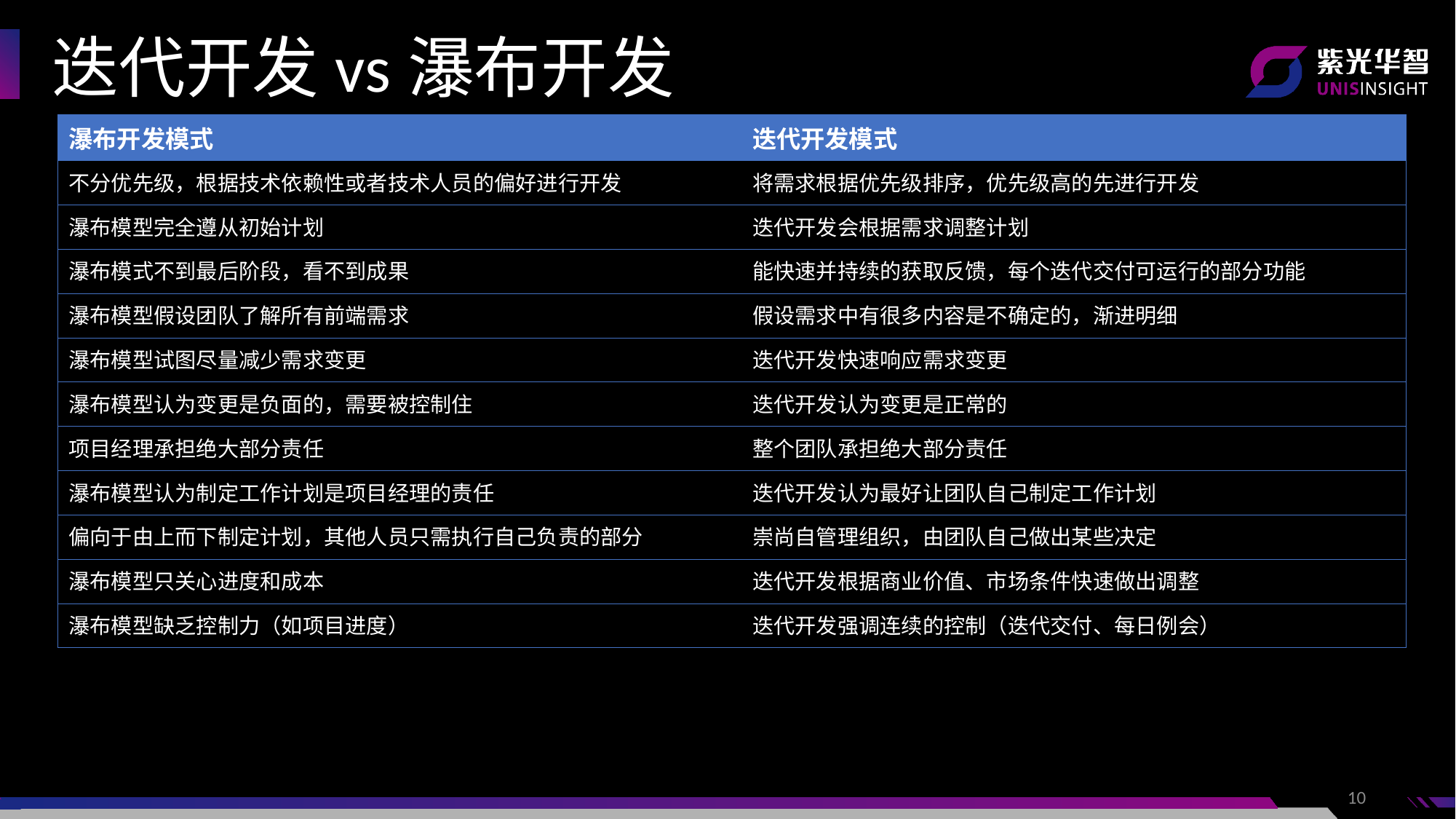

迭代开发vs瀑布开发
| 瀑布开发模式 | 迭代开发模式 |
| --- | --- |
| 不分优先级，根据技术依赖性或者技术人员的偏好进行开发 | 将需求根据优先级排序，优先级高的先进行开发 |
| 瀑布模型完全遵从初始计划 | 迭代开发会根据需求调整计划 |
| 瀑布模式不到最后阶段，看不到成果 | 能快速并持续的获取反馈，每个迭代交付可运行的部分功能 |
| 瀑布模型假设团队了解所有前端需求 | 假设需求中有很多内容是不确定的，渐进明细 |
| 瀑布模型试图尽量减少需求变更 | 迭代开发快速响应需求变更 |
| 瀑布模型认为变更是负面的，需要被控制住 | 迭代开发认为变更是正常的 |
| 项目经理承担绝大部分责任 | 整个团队承担绝大部分责任 |
| 瀑布模型认为制定工作计划是项目经理的责任 | 迭代开发认为最好让团队自己制定工作计划 |
| 偏向于由上而下制定计划，其他人员只需执行自己负责的部分 | 崇尚自管理组织，由团队自己做出某些决定 |
| 瀑布模型只关心进度和成本 | 迭代开发根据商业价值、市场条件快速做出调整 |
| 瀑布模型缺乏控制力（如项目进度） | 迭代开发强调连续的控制（迭代交付、每日例会） |